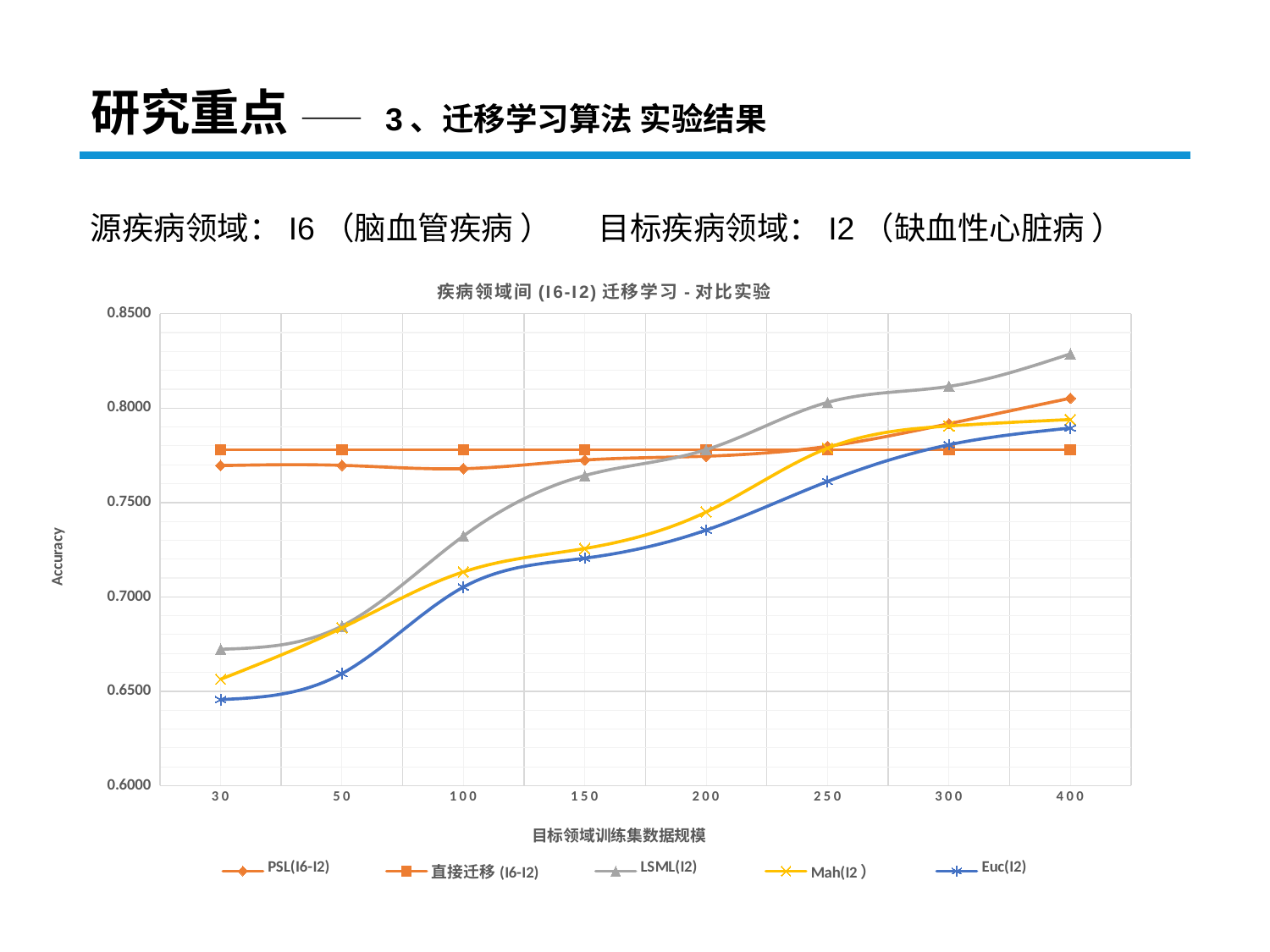

研究重点 ——  3、迁移学习算法 实验结果
源疾病领域：I6（脑血管疾病 ）	目标疾病领域：I2（缺血性心脏病 ）

### Chart: 疾病领域间(I6-I2)迁移学习-对比实验

| Category | PSL(I6-I2) | 直接迁移(I6-I2) | LSML(I2)    | Mah(I2）  | Euc(I2)  |
|---|---|---|---|---|---|
| 30 | 0.7695792 | 0.7779436 | 0.672238 | 0.65636236 | 0.6455783 |
| 50 | 0.7696842 | 0.7779436 | 0.684563 | 0.683563 | 0.6593783 |
| 100 | 0.76792 | 0.7779436 | 0.73225539 | 0.71324574 | 0.70516272 |
| 150 | 0.7724943 | 0.7779436 | 0.76428829 | 0.72564638 | 0.72050713 |
| 200 | 0.77453105 | 0.7779436 | 0.77796946 | 0.74495838 | 0.7353654 |
| 250 | 0.77974303 | 0.7779436 | 0.80303688 | 0.77878749 | 0.76115548 |
| 300 | 0.79172724 | 0.7779436 | 0.8114973 | 0.79053688 | 0.78058498 |
| 400 | 0.80523354 | 0.7779436 | 0.82872185 | 0.79394653 | 0.78942784 |